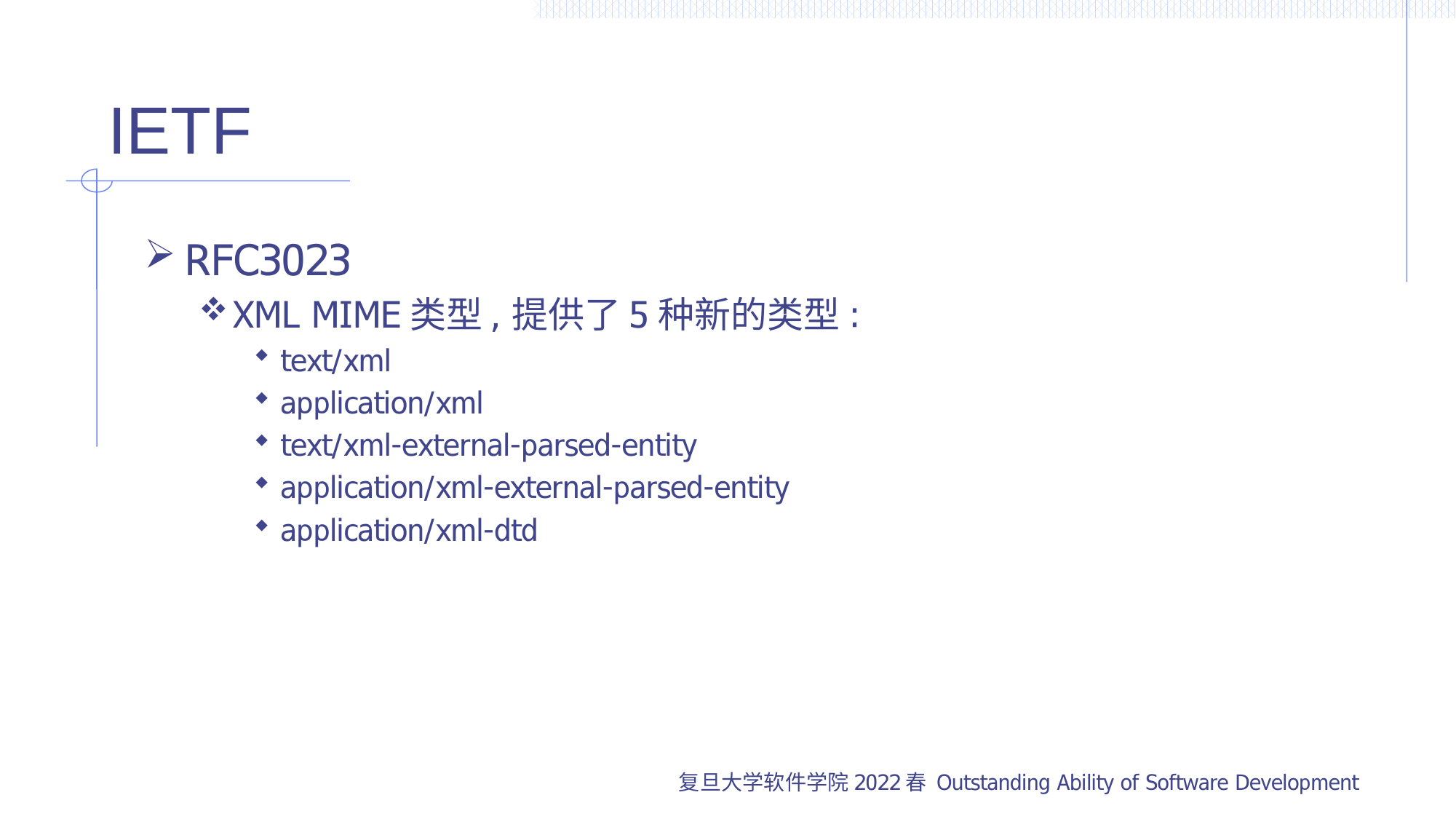

# IETF
RFC3023
XML MIME类型,提供了5种新的类型:
text/xml
application/xml
text/xml-external-parsed-entity
application/xml-external-parsed-entity
application/xml-dtd